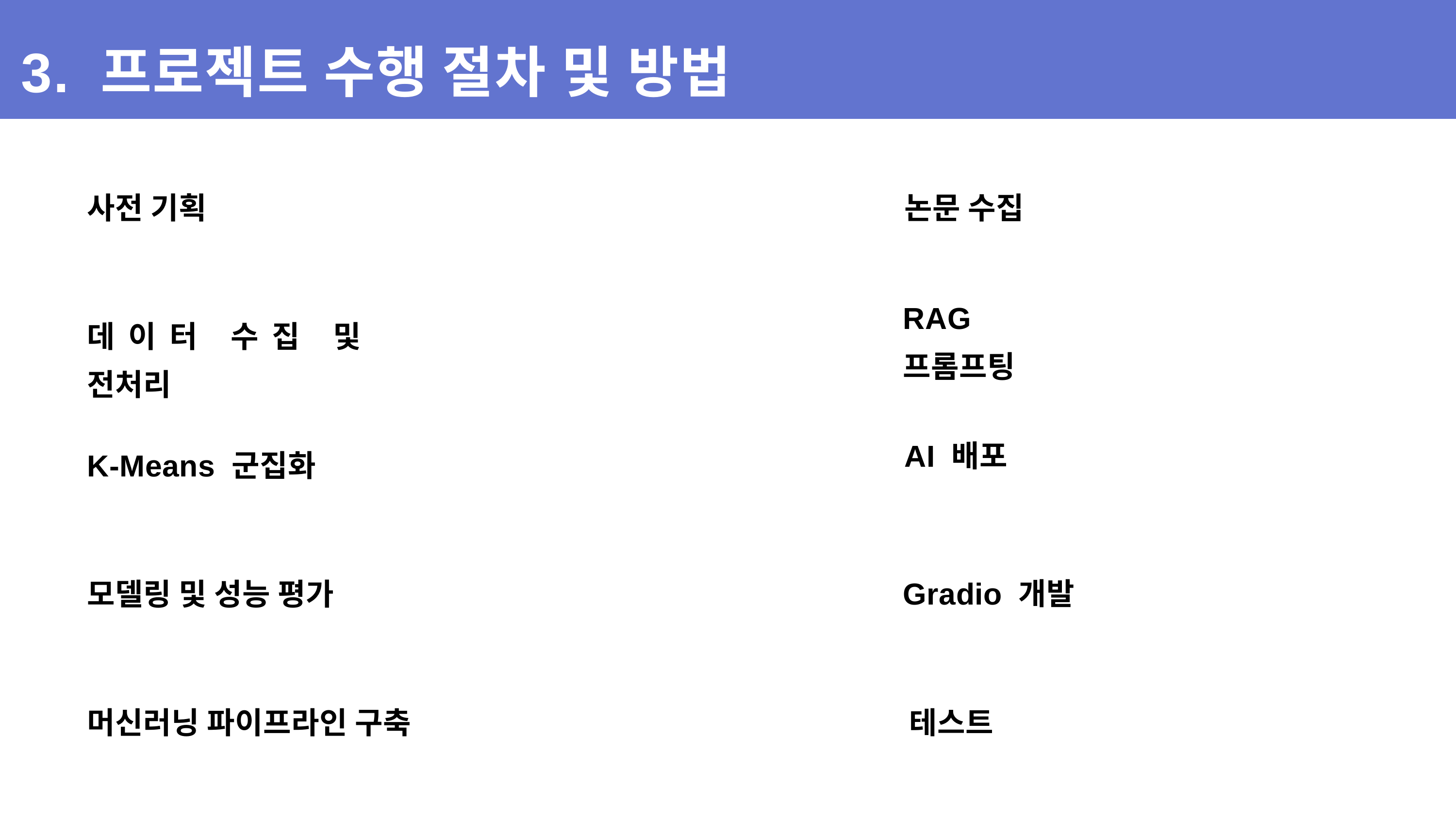

3. 프로젝트 수행 절차 및 방법
사전 기획
논문 수집
RAG 프롬프팅
데이터 수집 및 전처리
AI 배포
K-Means 군집화
Gradio 개발
모델링 및 성능 평가
머신러닝 파이프라인 구축
테스트